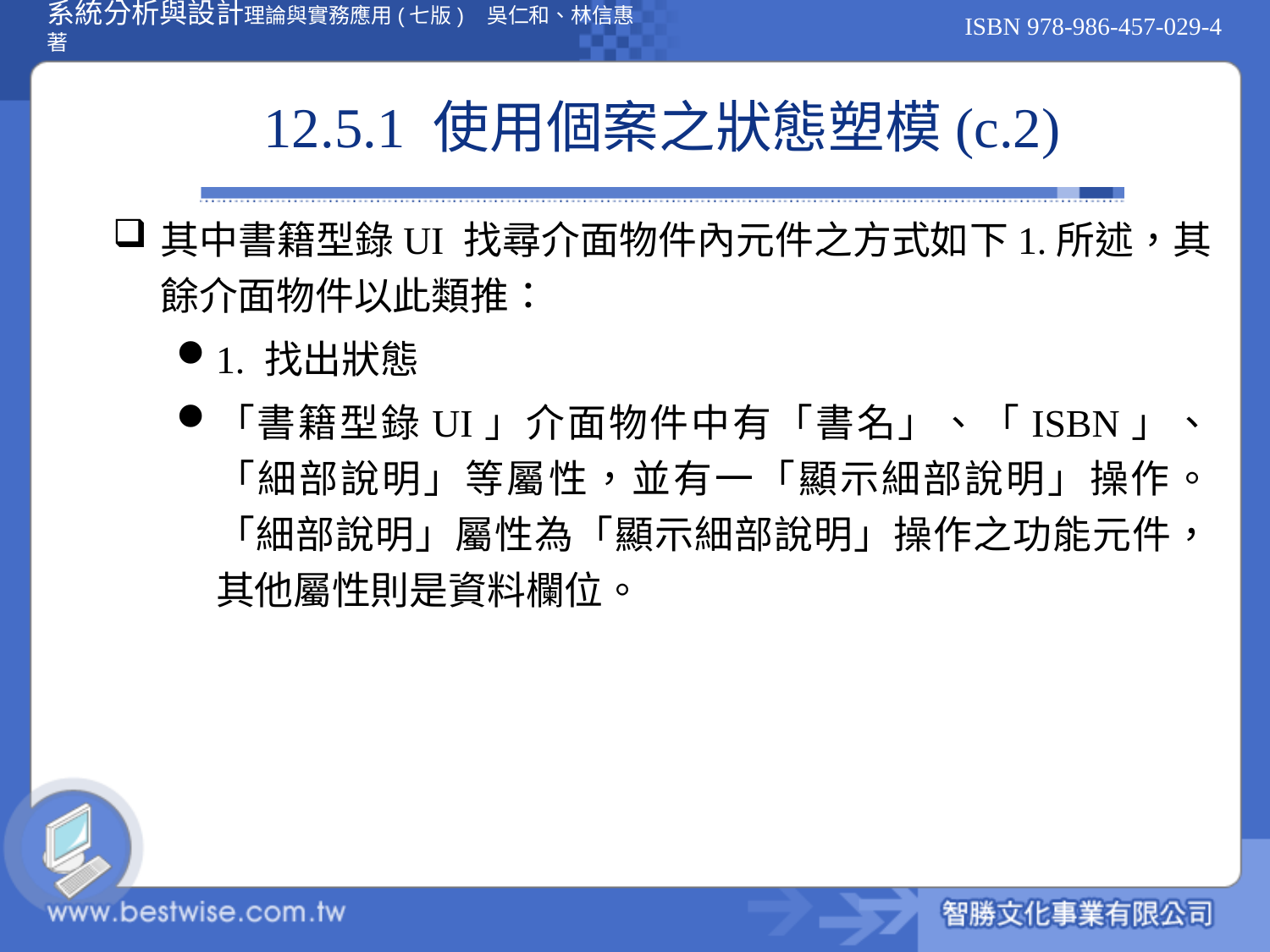

# 12.5.1 使用個案之狀態塑模(c.2)
其中書籍型錄UI 找尋介面物件內元件之方式如下1.所述，其餘介面物件以此類推：
1. 找出狀態
「書籍型錄UI」介面物件中有「書名」、「ISBN」、「細部說明」等屬性，並有一「顯示細部說明」操作。「細部說明」屬性為「顯示細部說明」操作之功能元件，其他屬性則是資料欄位。